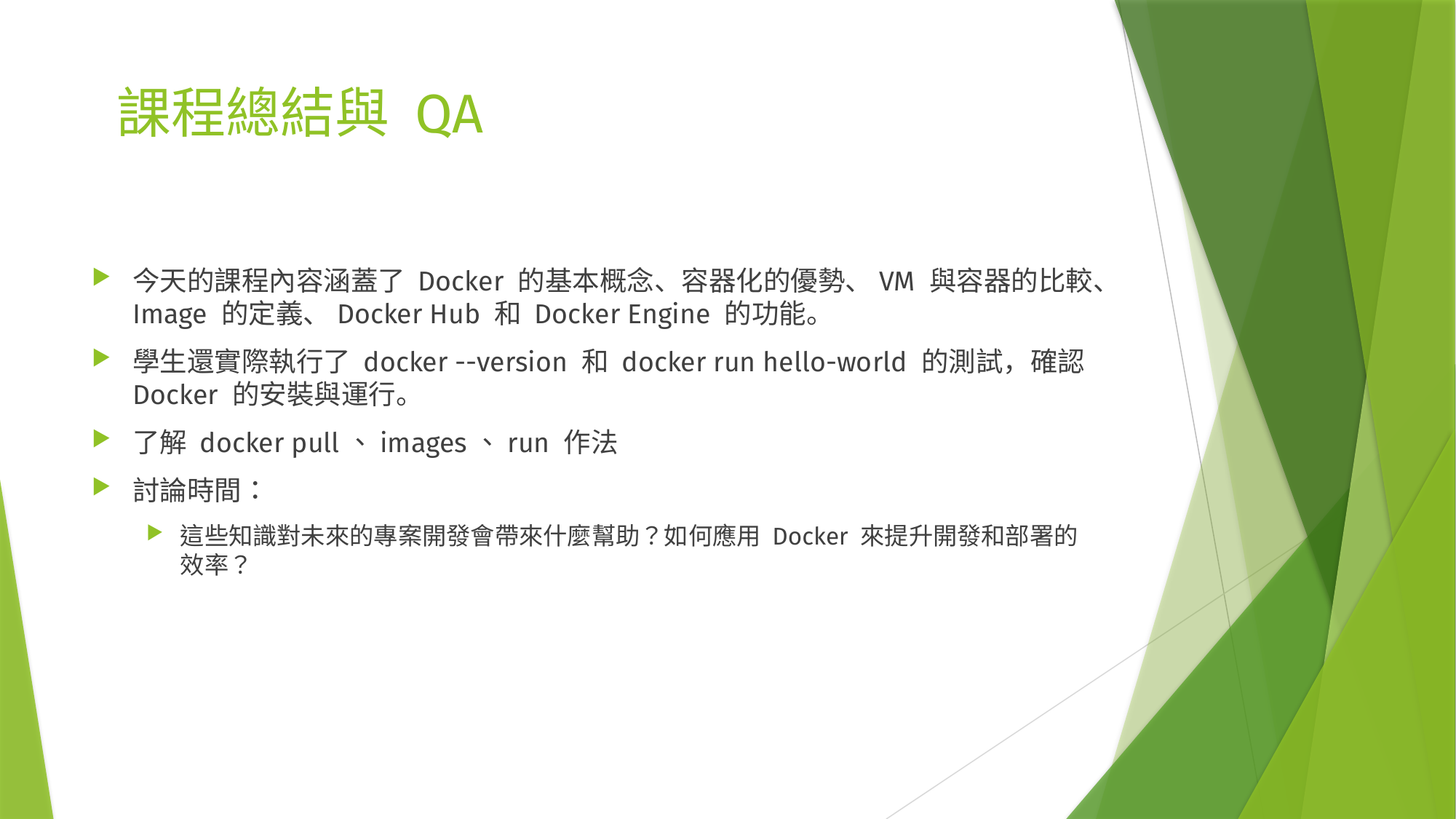

# 課程總結與 QA
今天的課程內容涵蓋了 Docker 的基本概念、容器化的優勢、VM 與容器的比較、Image 的定義、Docker Hub 和 Docker Engine 的功能。
學生還實際執行了 docker --version 和 docker run hello-world 的測試，確認 Docker 的安裝與運行。
了解 docker pull、images、run 作法
討論時間：
這些知識對未來的專案開發會帶來什麼幫助？如何應用 Docker 來提升開發和部署的效率？